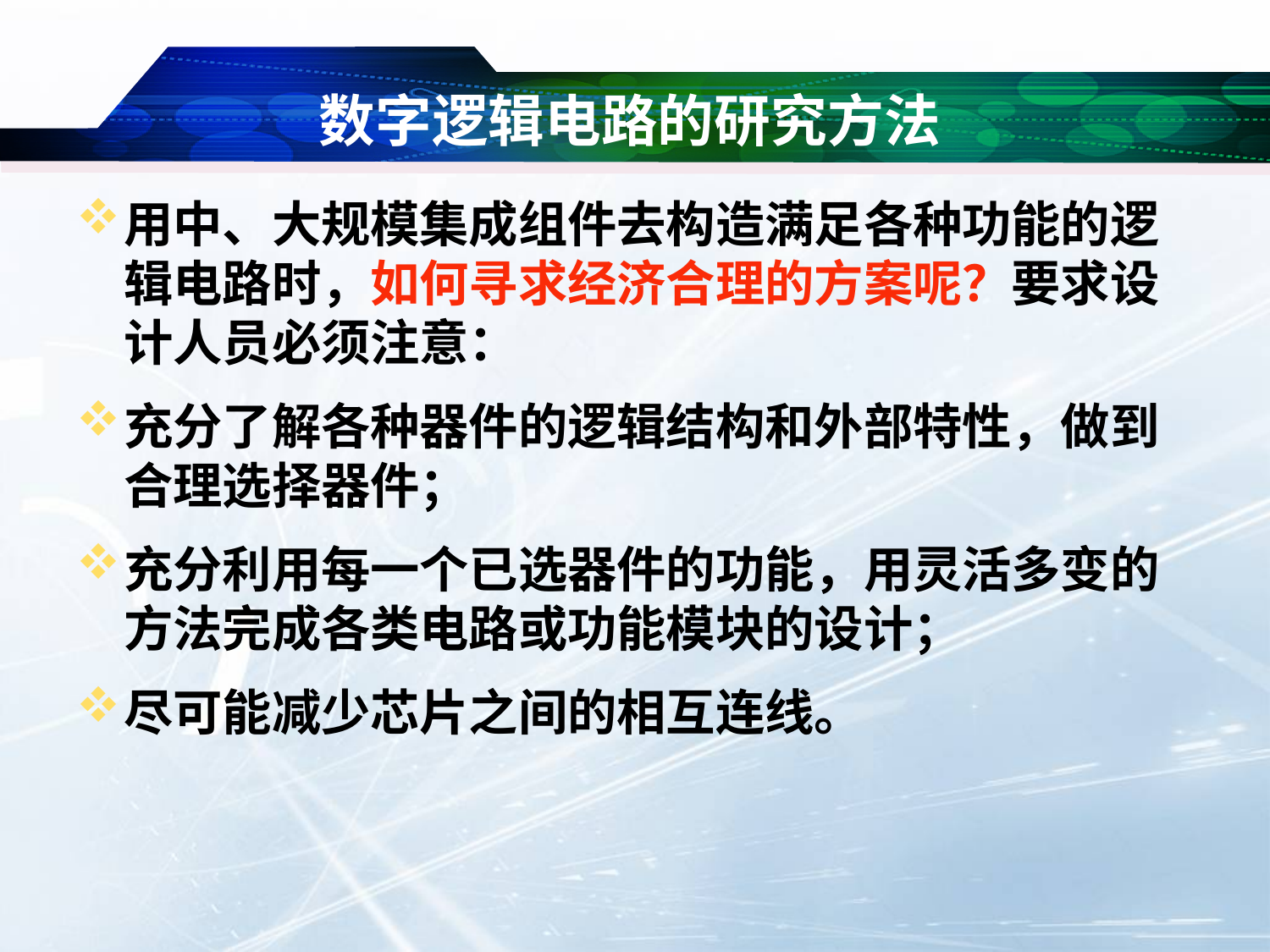

# 数字逻辑电路的研究方法
用中、大规模集成组件去构造满足各种功能的逻辑电路时，如何寻求经济合理的方案呢？要求设计人员必须注意：
充分了解各种器件的逻辑结构和外部特性，做到合理选择器件；
充分利用每一个已选器件的功能，用灵活多变的方法完成各类电路或功能模块的设计；
尽可能减少芯片之间的相互连线。